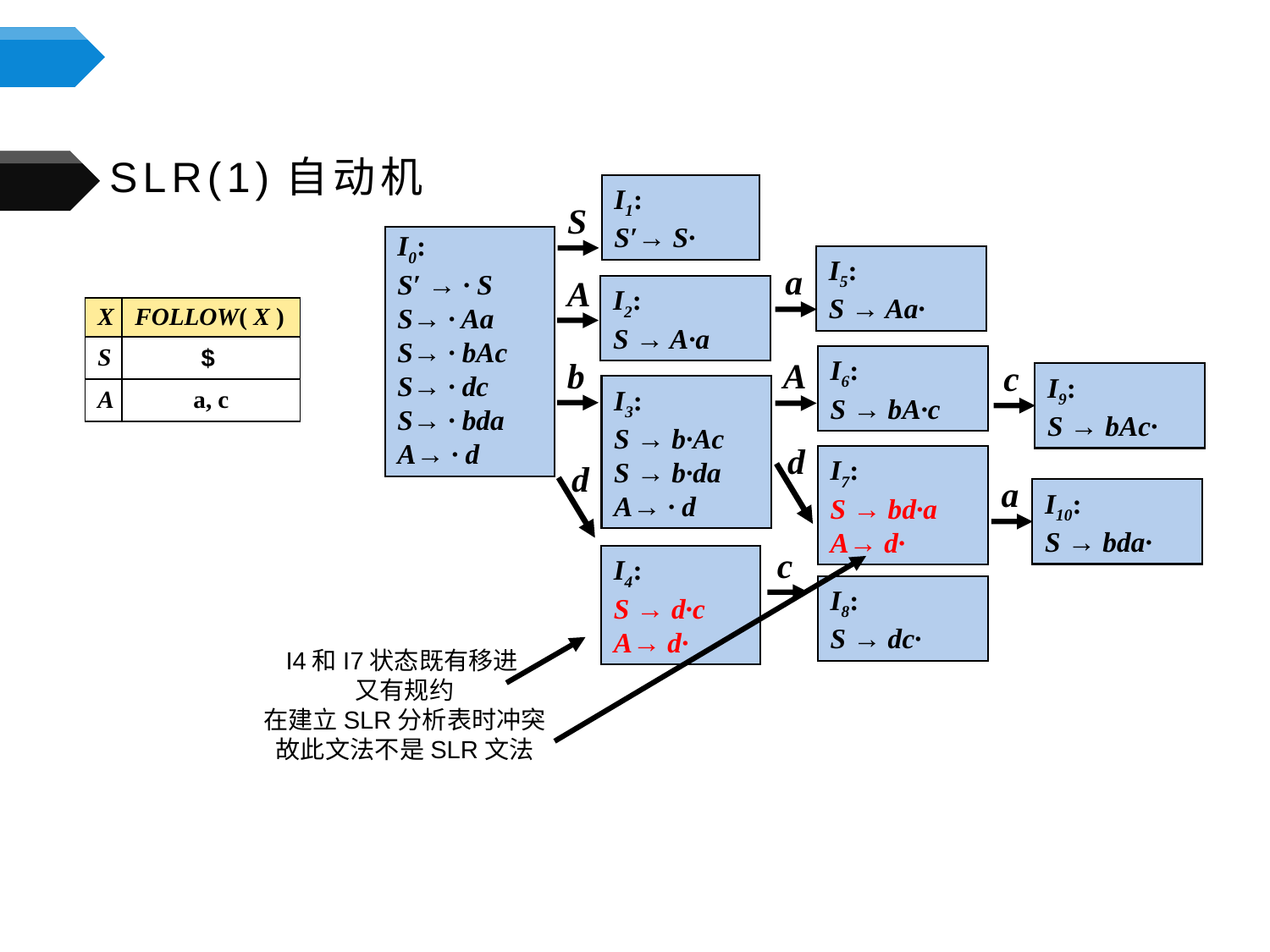

# SLR(1)自动机
I1:
S′→ S·
S
I0:
S′ → · S
S→ · Aa
S→ · bAc
S→ · dc
S→ · bda
A→ · d
I5:
S → Aa·

a
A
I2:
S → A·a
| X | FOLLOW( X ) |
| --- | --- |
| S | $ |
| A | a, c |

I6:
S → bA·c
b
A
c
I9:
S → bAc·
I3:
S → b·Ac
S → b·da
A→ · d

d
I7:
S → bd·a
A→ d·
d

a

I10:
S → bda·

c
I4:
S → d·c
A→ d·

I8:
S → dc·

I4和I7状态既有移进
又有规约
在建立SLR分析表时冲突
故此文法不是SLR文法